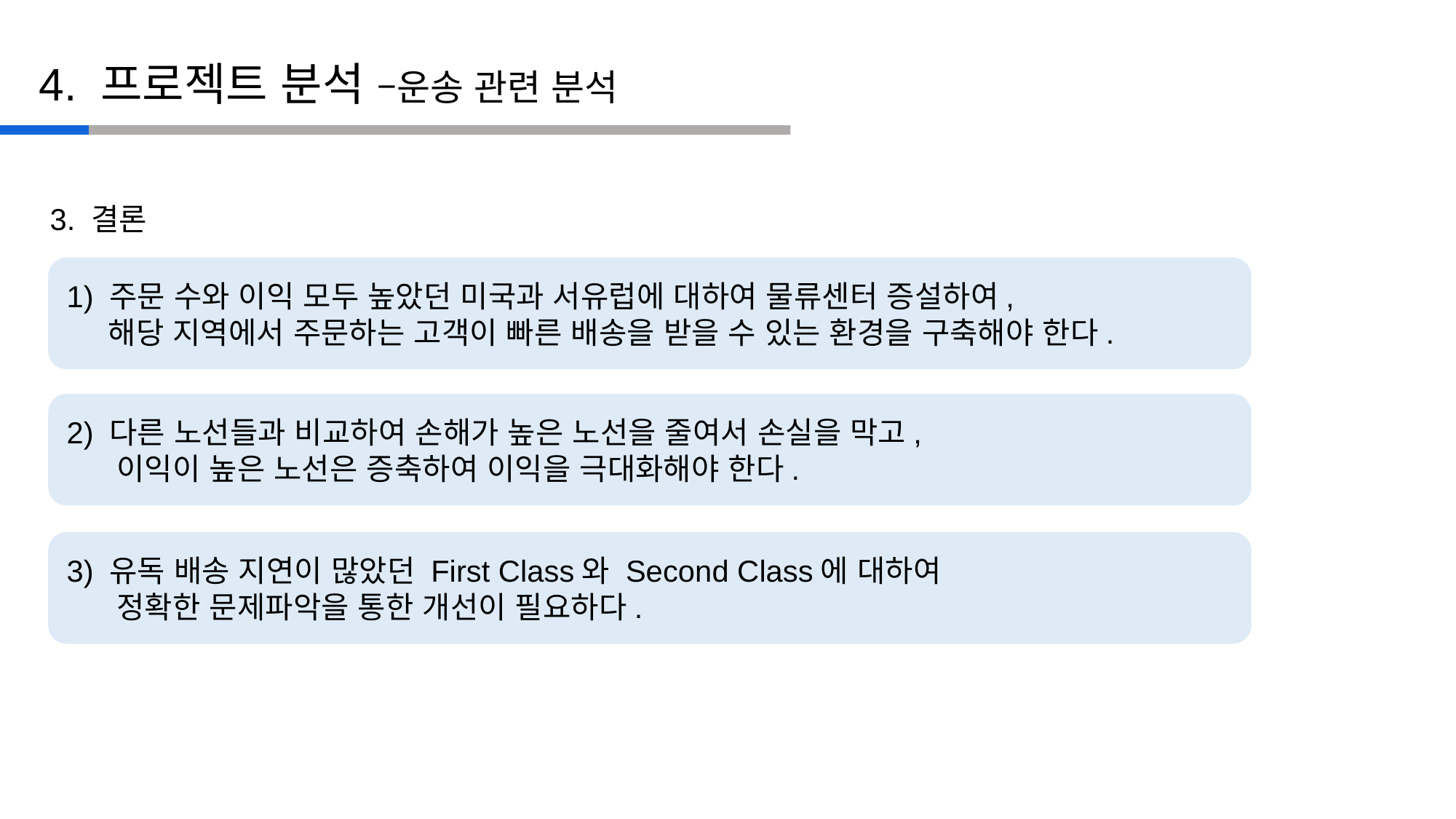

4. 프로젝트 분석 –운송 관련 분석

3. 결론

1) 주문 수와 이익 모두 높았던 미국과 서유럽에 대하여 물류센터 증설하여,
    해당 지역에서 주문하는 고객이 빠른 배송을 받을 수 있는 환경을 구축해야 한다.

2) 다른 노선들과 비교하여 손해가 높은 노선을 줄여서 손실을 막고,
     이익이 높은 노선은 증축하여 이익을 극대화해야 한다.

3) 유독 배송 지연이 많았던 First Class와 Second Class에 대하여
     정확한 문제파악을 통한 개선이 필요하다.